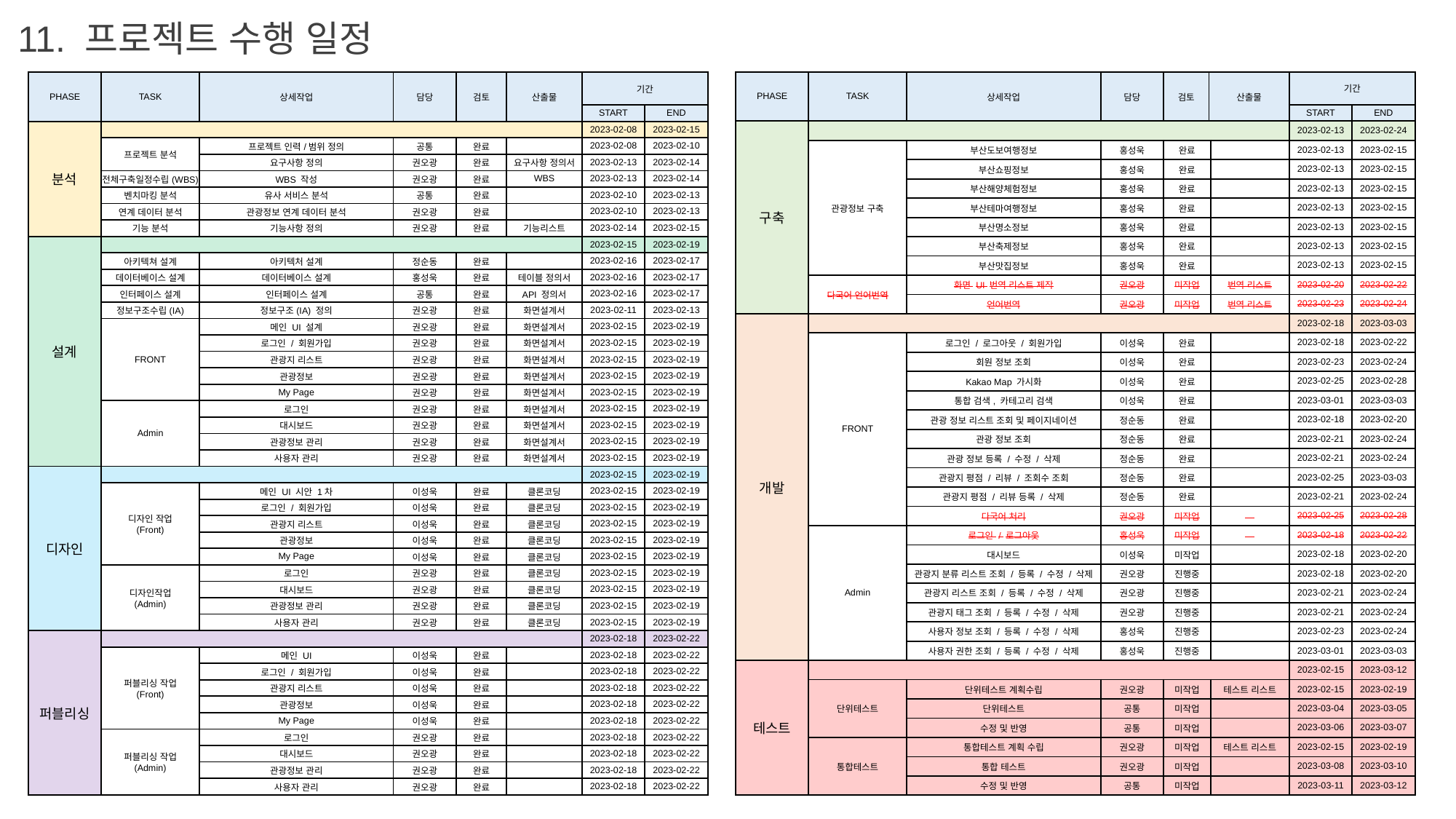

11. 프로젝트 수행 일정
| PHASE | TASK | 상세작업 | 담당 | 검토 | 산출물 | 기간 |  |
| --- | --- | --- | --- | --- | --- | --- | --- |
|  |  |  |  |  |  | START | END |
| PHASE | TASK | 상세작업 | 담당 | 검토 | 산출물 | 기간 |  |
| --- | --- | --- | --- | --- | --- | --- | --- |
|  |  |  |  |  |  | START | END |
| 분석 |  |  |  |  |  | 2023-02-08 | 2023-02-15 |
|  | 프로젝트 분석 | 프로젝트 인력/범위 정의 | 공통 | 완료 |  | 2023-02-08 | 2023-02-10 |
|  |  | 요구사항 정의 | 권오광 | 완료 | 요구사항 정의서 | 2023-02-13 | 2023-02-14 |
|  | 전체구축일정수립(WBS) | WBS 작성 | 권오광 | 완료 | WBS | 2023-02-13 | 2023-02-14 |
|  | 벤치마킹 분석 | 유사 서비스 분석 | 공통 | 완료 |  | 2023-02-10 | 2023-02-13 |
|  | 연계 데이터 분석 | 관광정보 연계 데이터 분석 | 권오광 | 완료 |  | 2023-02-10 | 2023-02-13 |
|  | 기능 분석 | 기능사항 정의 | 권오광 | 완료 | 기능리스트 | 2023-02-14 | 2023-02-15 |
| 설계 |  |  |  |  |  | 2023-02-15 | 2023-02-19 |
|  | 아키텍쳐 설계 | 아키텍처 설계 | 정순동 | 완료 |  | 2023-02-16 | 2023-02-17 |
|  | 데이터베이스 설계 | 데이터베이스 설계 | 홍성욱 | 완료 | 테이블 정의서 | 2023-02-16 | 2023-02-17 |
|  | 인터페이스 설계 | 인터페이스 설계 | 공통 | 완료 | API 정의서 | 2023-02-16 | 2023-02-17 |
|  | 정보구조수립(IA) | 정보구조(IA) 정의 | 권오광 | 완료 | 화면설계서 | 2023-02-11 | 2023-02-13 |
|  | FRONT | 메인 UI 설계 | 권오광 | 완료 | 화면설계서 | 2023-02-15 | 2023-02-19 |
|  |  | 로그인 / 회원가입 | 권오광 | 완료 | 화면설계서 | 2023-02-15 | 2023-02-19 |
|  |  | 관광지 리스트 | 권오광 | 완료 | 화면설계서 | 2023-02-15 | 2023-02-19 |
|  |  | 관광정보 | 권오광 | 완료 | 화면설계서 | 2023-02-15 | 2023-02-19 |
|  |  | My Page | 권오광 | 완료 | 화면설계서 | 2023-02-15 | 2023-02-19 |
|  | Admin | 로그인 | 권오광 | 완료 | 화면설계서 | 2023-02-15 | 2023-02-19 |
|  |  | 대시보드 | 권오광 | 완료 | 화면설계서 | 2023-02-15 | 2023-02-19 |
|  |  | 관광정보 관리 | 권오광 | 완료 | 화면설계서 | 2023-02-15 | 2023-02-19 |
|  |  | 사용자 관리 | 권오광 | 완료 | 화면설계서 | 2023-02-15 | 2023-02-19 |
| 디자인 |  |  |  |  |  | 2023-02-15 | 2023-02-19 |
|  | 디자인 작업 (Front) | 메인 UI 시안 1차 | 이성욱 | 완료 | 클론코딩 | 2023-02-15 | 2023-02-19 |
|  |  | 로그인 / 회원가입 | 이성욱 | 완료 | 클론코딩 | 2023-02-15 | 2023-02-19 |
|  |  | 관광지 리스트 | 이성욱 | 완료 | 클론코딩 | 2023-02-15 | 2023-02-19 |
|  |  | 관광정보 | 이성욱 | 완료 | 클론코딩 | 2023-02-15 | 2023-02-19 |
|  |  | My Page | 이성욱 | 완료 | 클론코딩 | 2023-02-15 | 2023-02-19 |
|  | 디자인작업 (Admin) | 로그인 | 권오광 | 완료 | 클론코딩 | 2023-02-15 | 2023-02-19 |
|  |  | 대시보드 | 권오광 | 완료 | 클론코딩 | 2023-02-15 | 2023-02-19 |
|  |  | 관광정보 관리 | 권오광 | 완료 | 클론코딩 | 2023-02-15 | 2023-02-19 |
|  |  | 사용자 관리 | 권오광 | 완료 | 클론코딩 | 2023-02-15 | 2023-02-19 |
| 퍼블리싱 |  |  |  |  |  | 2023-02-18 | 2023-02-22 |
|  | 퍼블리싱 작업 (Front) | 메인 UI | 이성욱 | 완료 |  | 2023-02-18 | 2023-02-22 |
|  |  | 로그인 / 회원가입 | 이성욱 | 완료 |  | 2023-02-18 | 2023-02-22 |
|  |  | 관광지 리스트 | 이성욱 | 완료 |  | 2023-02-18 | 2023-02-22 |
|  |  | 관광정보 | 이성욱 | 완료 |  | 2023-02-18 | 2023-02-22 |
|  |  | My Page | 이성욱 | 완료 |  | 2023-02-18 | 2023-02-22 |
|  | 퍼블리싱 작업 (Admin) | 로그인 | 권오광 | 완료 |  | 2023-02-18 | 2023-02-22 |
|  |  | 대시보드 | 권오광 | 완료 |  | 2023-02-18 | 2023-02-22 |
|  |  | 관광정보 관리 | 권오광 | 완료 |  | 2023-02-18 | 2023-02-22 |
|  |  | 사용자 관리 | 권오광 | 완료 |  | 2023-02-18 | 2023-02-22 |
| 구축 |  |  |  |  |  | 2023-02-13 | 2023-02-24 |
| --- | --- | --- | --- | --- | --- | --- | --- |
|  | 관광정보 구축 | 부산도보여행정보 | 홍성욱 | 완료 |  | 2023-02-13 | 2023-02-15 |
|  |  | 부산쇼핑정보 | 홍성욱 | 완료 |  | 2023-02-13 | 2023-02-15 |
|  |  | 부산해양체험정보 | 홍성욱 | 완료 |  | 2023-02-13 | 2023-02-15 |
|  |  | 부산테마여행정보 | 홍성욱 | 완료 |  | 2023-02-13 | 2023-02-15 |
|  |  | 부산명소정보 | 홍성욱 | 완료 |  | 2023-02-13 | 2023-02-15 |
|  |  | 부산축제정보 | 홍성욱 | 완료 |  | 2023-02-13 | 2023-02-15 |
|  |  | 부산맛집정보 | 홍성욱 | 완료 |  | 2023-02-13 | 2023-02-15 |
|  | 다국어 언어번역 | 화면 UI 번역 리스트 제작 | 권오광 | 미작업 | 번역 리스트 | 2023-02-20 | 2023-02-22 |
|  |  | 언어번역 | 권오광 | 미작업 | 번역 리스트 | 2023-02-23 | 2023-02-24 |
| 개발 |  |  |  |  |  | 2023-02-18 | 2023-03-03 |
|  | FRONT | 로그인 / 로그아웃 / 회원가입 | 이성욱 | 완료 |  | 2023-02-18 | 2023-02-22 |
|  |  | 회원 정보 조회 | 이성욱 | 완료 |  | 2023-02-23 | 2023-02-24 |
|  |  | Kakao Map 가시화 | 이성욱 | 완료 |  | 2023-02-25 | 2023-02-28 |
|  |  | 통합 검색, 카테고리 검색 | 이성욱 | 완료 |  | 2023-03-01 | 2023-03-03 |
|  |  | 관광 정보 리스트 조회 및 페이지네이션 | 정순동 | 완료 |  | 2023-02-18 | 2023-02-20 |
|  |  | 관광 정보 조회 | 정순동 | 완료 |  | 2023-02-21 | 2023-02-24 |
|  |  | 관광 정보 등록 / 수정 / 삭제 | 정순동 | 완료 |  | 2023-02-21 | 2023-02-24 |
|  |  | 관광지 평점 / 리뷰 / 조회수 조회 | 정순동 | 완료 |  | 2023-02-25 | 2023-03-03 |
|  |  | 관광지 평점 / 리뷰 등록 / 삭제 | 정순동 | 완료 |  | 2023-02-21 | 2023-02-24 |
|  |  | 다국어 처리 | 권오광 | 미작업 |  | 2023-02-25 | 2023-02-28 |
|  | Admin | 로그인 / 로그아웃 | 홍성욱 | 미작업 |  | 2023-02-18 | 2023-02-22 |
|  |  | 대시보드 | 이성욱 | 미작업 |  | 2023-02-18 | 2023-02-20 |
|  |  | 관광지 분류 리스트 조회 / 등록 / 수정 / 삭제 | 권오광 | 진행중 |  | 2023-02-18 | 2023-02-20 |
|  |  | 관광지 리스트 조회 / 등록 / 수정 / 삭제 | 권오광 | 진행중 |  | 2023-02-21 | 2023-02-24 |
|  |  | 관광지 태그 조회 / 등록 / 수정 / 삭제 | 권오광 | 진행중 |  | 2023-02-21 | 2023-02-24 |
|  |  | 사용자 정보 조회 / 등록 / 수정 / 삭제 | 홍성욱 | 진행중 |  | 2023-02-23 | 2023-02-24 |
|  |  | 사용자 권한 조회 / 등록 / 수정 / 삭제 | 홍성욱 | 진행중 |  | 2023-03-01 | 2023-03-03 |
| 테스트 |  |  |  |  |  | 2023-02-15 | 2023-03-12 |
|  | 단위테스트 | 단위테스트 계획수립 | 권오광 | 미작업 | 테스트 리스트 | 2023-02-15 | 2023-02-19 |
|  |  | 단위테스트 | 공통 | 미작업 |  | 2023-03-04 | 2023-03-05 |
|  |  | 수정 및 반영 | 공통 | 미작업 |  | 2023-03-06 | 2023-03-07 |
|  | 통합테스트 | 통합테스트 계획 수립 | 권오광 | 미작업 | 테스트 리스트 | 2023-02-15 | 2023-02-19 |
|  |  | 통합 테스트 | 권오광 | 미작업 |  | 2023-03-08 | 2023-03-10 |
|  |  | 수정 및 반영 | 공통 | 미작업 |  | 2023-03-11 | 2023-03-12 |